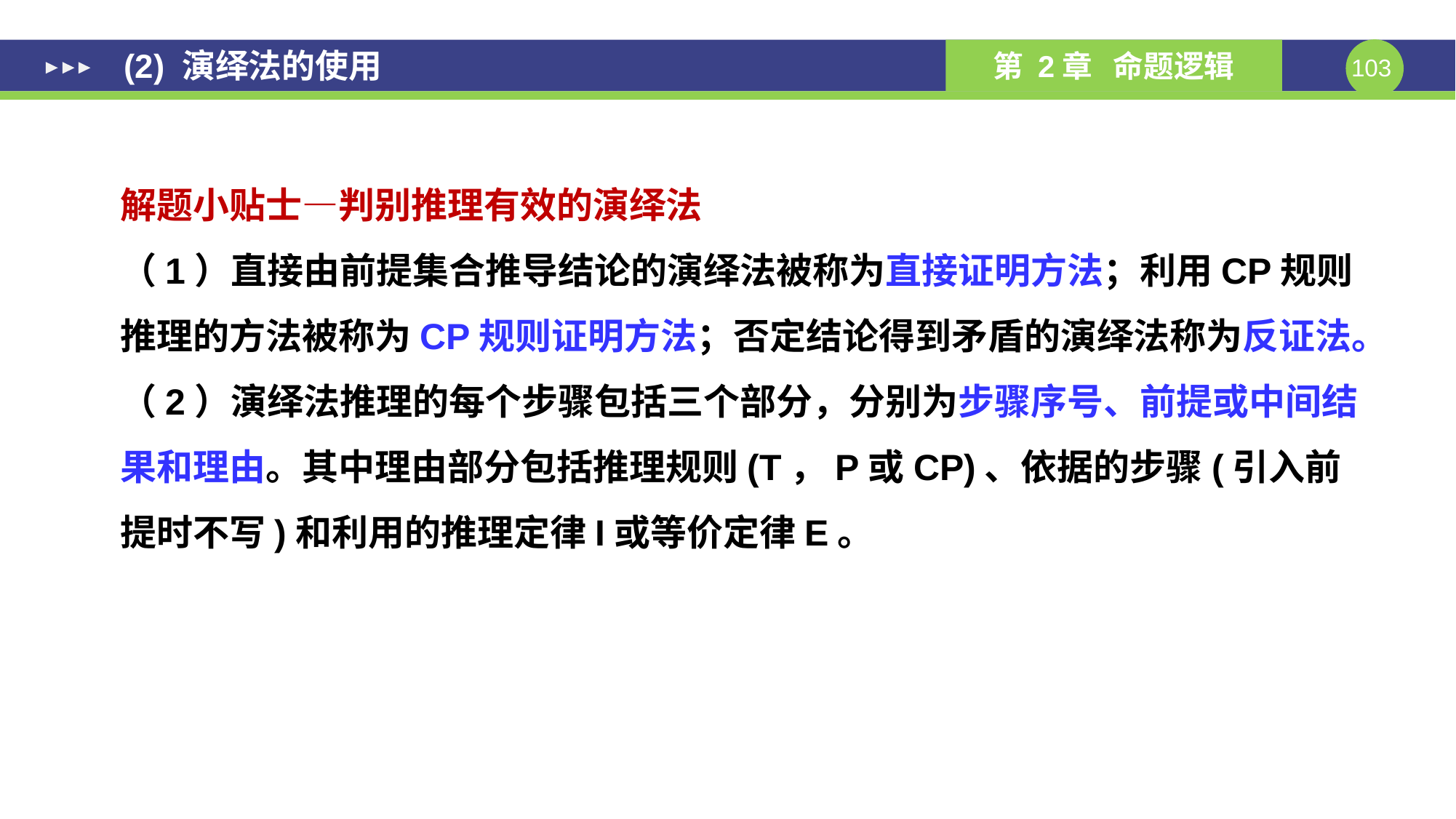

(2) 演绎法的使用
解题小贴士—判别推理有效的演绎法
（1）直接由前提集合推导结论的演绎法被称为直接证明方法；利用CP规则推理的方法被称为CP规则证明方法；否定结论得到矛盾的演绎法称为反证法。
（2）演绎法推理的每个步骤包括三个部分，分别为步骤序号、前提或中间结果和理由。其中理由部分包括推理规则(T，P或CP)、依据的步骤(引入前提时不写)和利用的推理定律I或等价定律E。